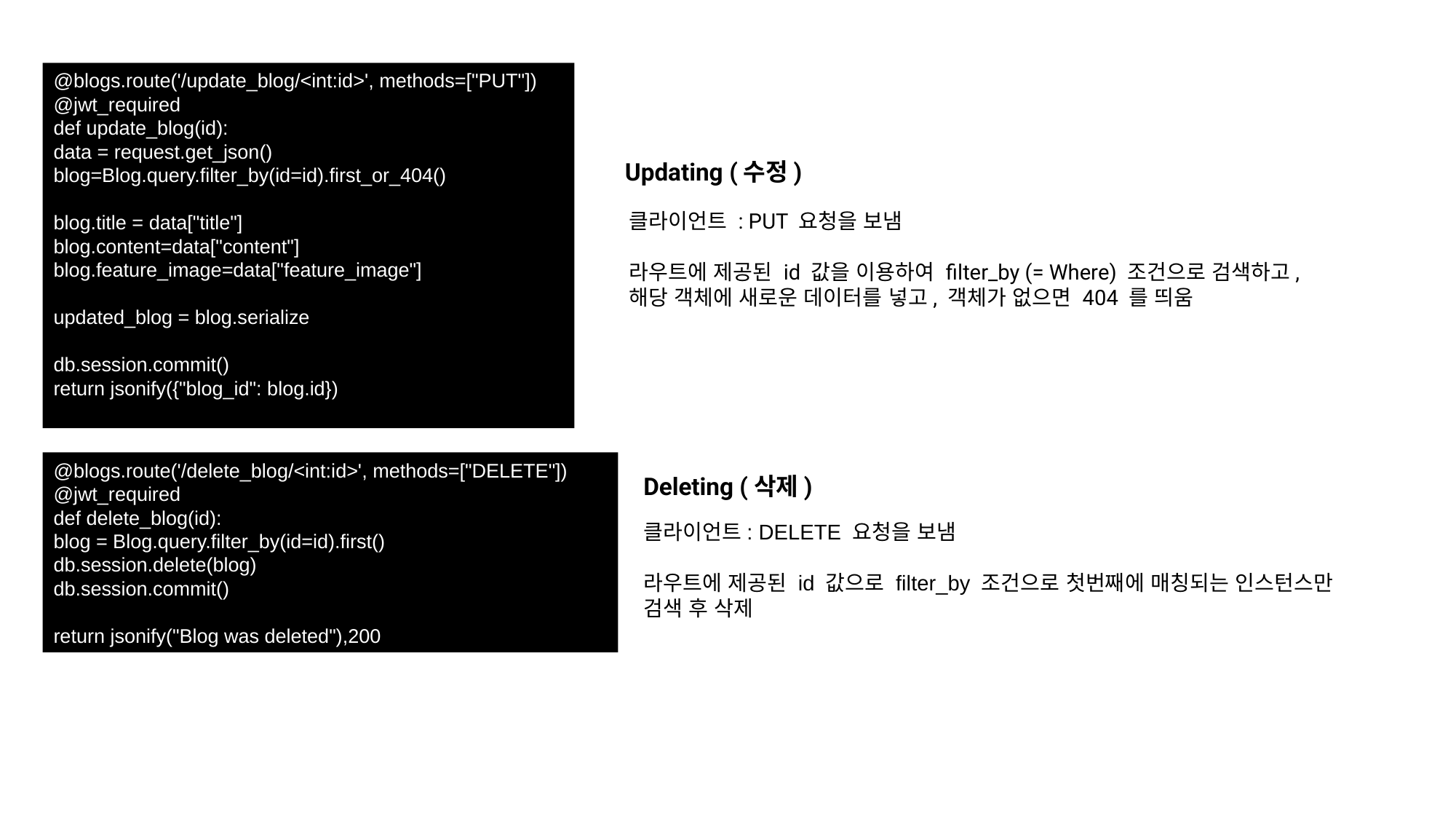

@blogs.route('/update_blog/<int:id>', methods=["PUT"])
@jwt_required
def update_blog(id):
data = request.get_json()
blog=Blog.query.filter_by(id=id).first_or_404()
blog.title = data["title"]
blog.content=data["content"]
blog.feature_image=data["feature_image"]
updated_blog = blog.serialize
db.session.commit()
return jsonify({"blog_id": blog.id})

Updating (수정)
클라이언트 : PUT 요청을 보냄

라우트에 제공된 id 값을 이용하여 filter_by (= Where) 조건으로 검색하고, 해당 객체에 새로운 데이터를 넣고, 객체가 없으면 404 를 띄움
@blogs.route('/delete_blog/<int:id>', methods=["DELETE"])
@jwt_required
def delete_blog(id):
blog = Blog.query.filter_by(id=id).first()
db.session.delete(blog)
db.session.commit()
return jsonify("Blog was deleted"),200
Deleting (삭제)
클라이언트: DELETE 요청을 보냄

라우트에 제공된 id 값으로 filter_by 조건으로 첫번째에 매칭되는 인스턴스만 검색 후 삭제